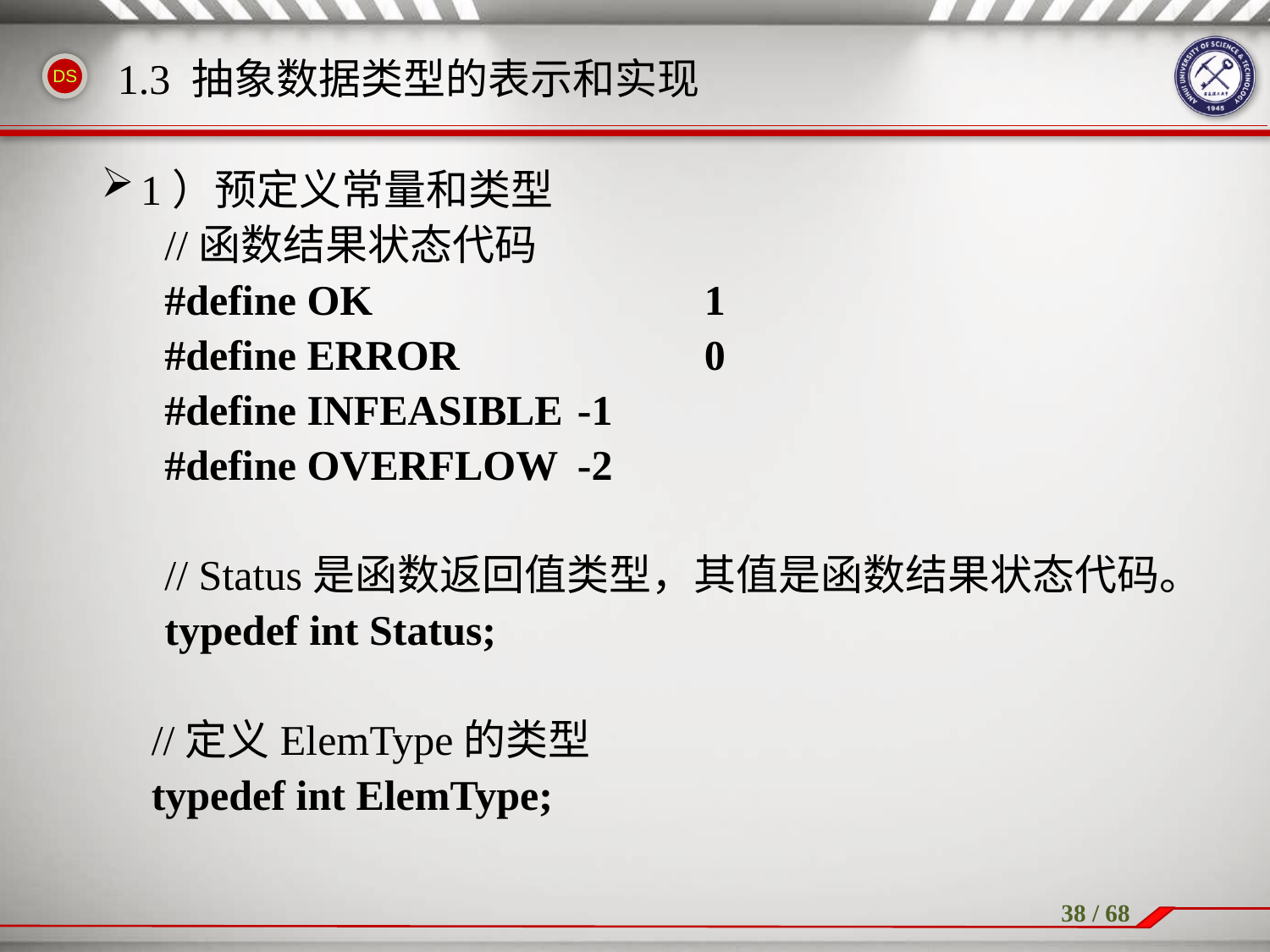

1.3 抽象数据类型的表示和实现
1）预定义常量和类型
//函数结果状态代码
#define OK 			1
#define ERROR 		0
#define INFEASIBLE	-1
#define OVERFLOW 	-2

// Status是函数返回值类型，其值是函数结果状态代码。
typedef int Status;

	 //定义ElemType的类型
	 typedef int ElemType;